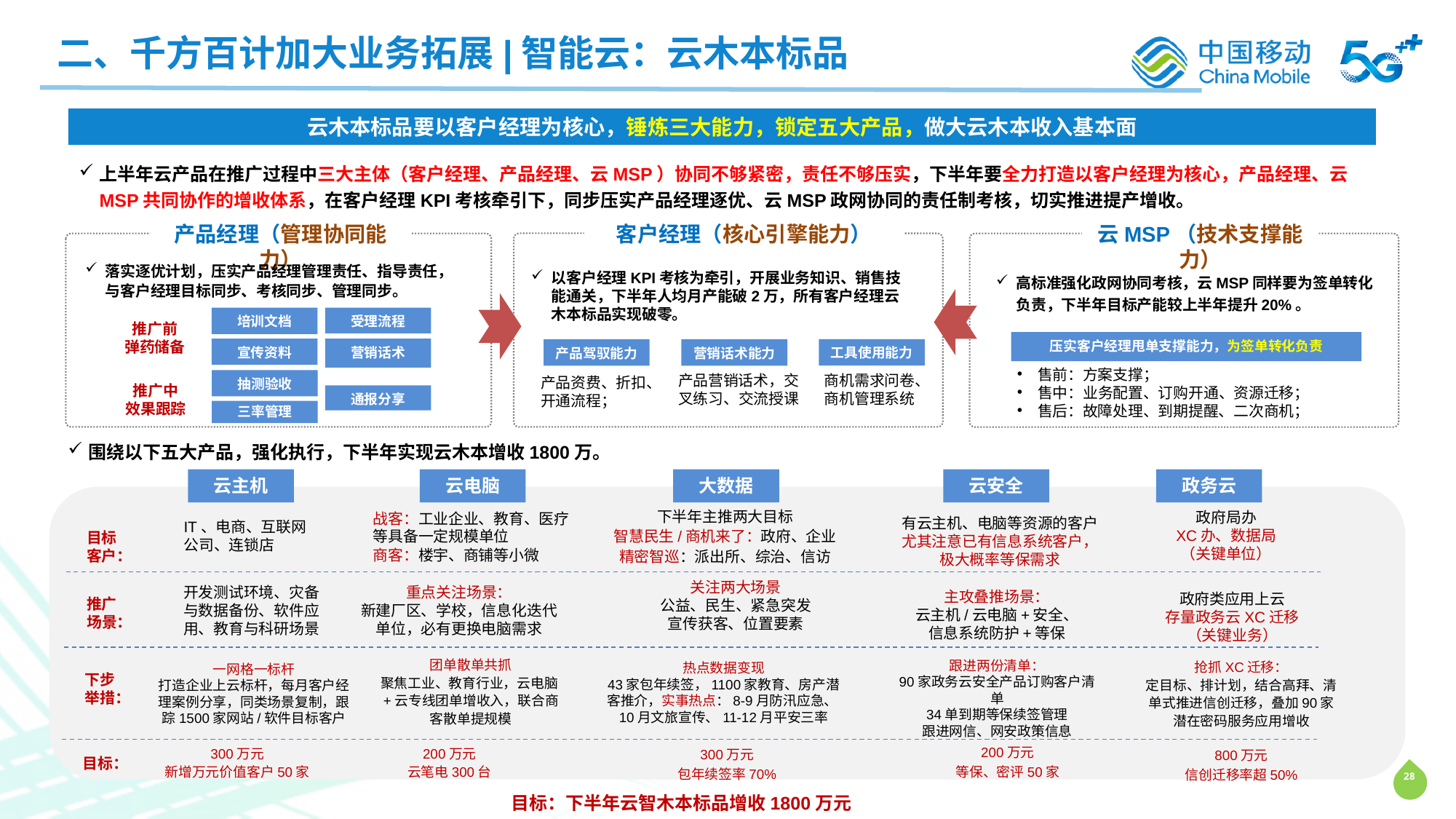

二、千方百计加大业务拓展|智能云：云木本标品
云木本标品要以客户经理为核心，锤炼三大能力，锁定五大产品，做大云木本收入基本面
上半年云产品在推广过程中三大主体（客户经理、产品经理、云MSP）协同不够紧密，责任不够压实，下半年要全力打造以客户经理为核心，产品经理、云MSP共同协作的增收体系，在客户经理KPI考核牵引下，同步压实产品经理逐优、云MSP政网协同的责任制考核，切实推进提产增收。
产品经理（管理协同能力）
客户经理（核心引擎能力）
云MSP（技术支撑能力）

落实逐优计划，压实产品经理管理责任、指导责任，与客户经理目标同步、考核同步、管理同步。
以客户经理KPI考核为牵引，开展业务知识、销售技能通关，下半年人均月产能破2万，所有客户经理云木本标品实现破零。
高标准强化政网协同考核，云MSP同样要为签单转化负责，下半年目标产能较上半年提升20%。

培训文档
受理流程
推广前
弹药储备
压实客户经理甩单支撑能力，为签单转化负责
宣传资料
营销话术
工具使用能力
产品驾驭能力
营销话术能力
售前：方案支撑；
售中：业务配置、订购开通、资源迁移；
售后：故障处理、到期提醒、二次商机；
产品营销话术，交叉练习、交流授课
商机需求问卷、商机管理系统
产品资费、折扣、开通流程；
抽测验收
推广中
效果跟踪
通报分享
三率管理
围绕以下五大产品，强化执行，下半年实现云木本增收1800万。
云主机
云电脑
大数据
云安全
政务云

下半年主推两大目标
智慧民生/商机来了：政府、企业
精密智巡：派出所、综治、信访
政府局办
XC办、数据局
（关键单位）
战客：工业企业、教育、医疗等具备一定规模单位
商客：楼宇、商铺等小微
有云主机、电脑等资源的客户尤其注意已有信息系统客户，极大概率等保需求
IT、电商、互联网公司、连锁店
目标客户：
关注两大场景
公益、民生、紧急突发
宣传获客、位置要素

重点关注场景：
新建厂区、学校，信息化迭代单位，必有更换电脑需求
开发测试环境、灾备与数据备份、软件应用、教育与科研场景
主攻叠推场景：
云主机/云电脑+安全、
信息系统防护+等保
政府类应用上云
存量政务云XC迁移
（关键业务）
推广场景：
团单散单共抓
聚焦工业、教育行业，云电脑+云专线团单增收入，联合商客散单提规模
跟进两份清单：
90家政务云安全产品订购客户清单
34单到期等保续签管理
跟进网信、网安政策信息
抢抓XC迁移：
定目标、排计划，结合高拜、清单式推进信创迁移，叠加90家潜在密码服务应用增收
热点数据变现
43家包年续签，1100家教育、房产潜客推介，实事热点：8-9月防汛应急、10月文旅宣传、11-12月平安三率
一网格一标杆
打造企业上云标杆，每月客户经理案例分享，同类场景复制，跟踪1500家网站/软件目标客户
下步举措：
200万元
等保、密评50家

300万元
包年续签率70%

300万元
新增万元价值客户50家
800万元
信创迁移率超50%

200万元
云笔电300台
目标：
目标：下半年云智木本标品增收1800万元